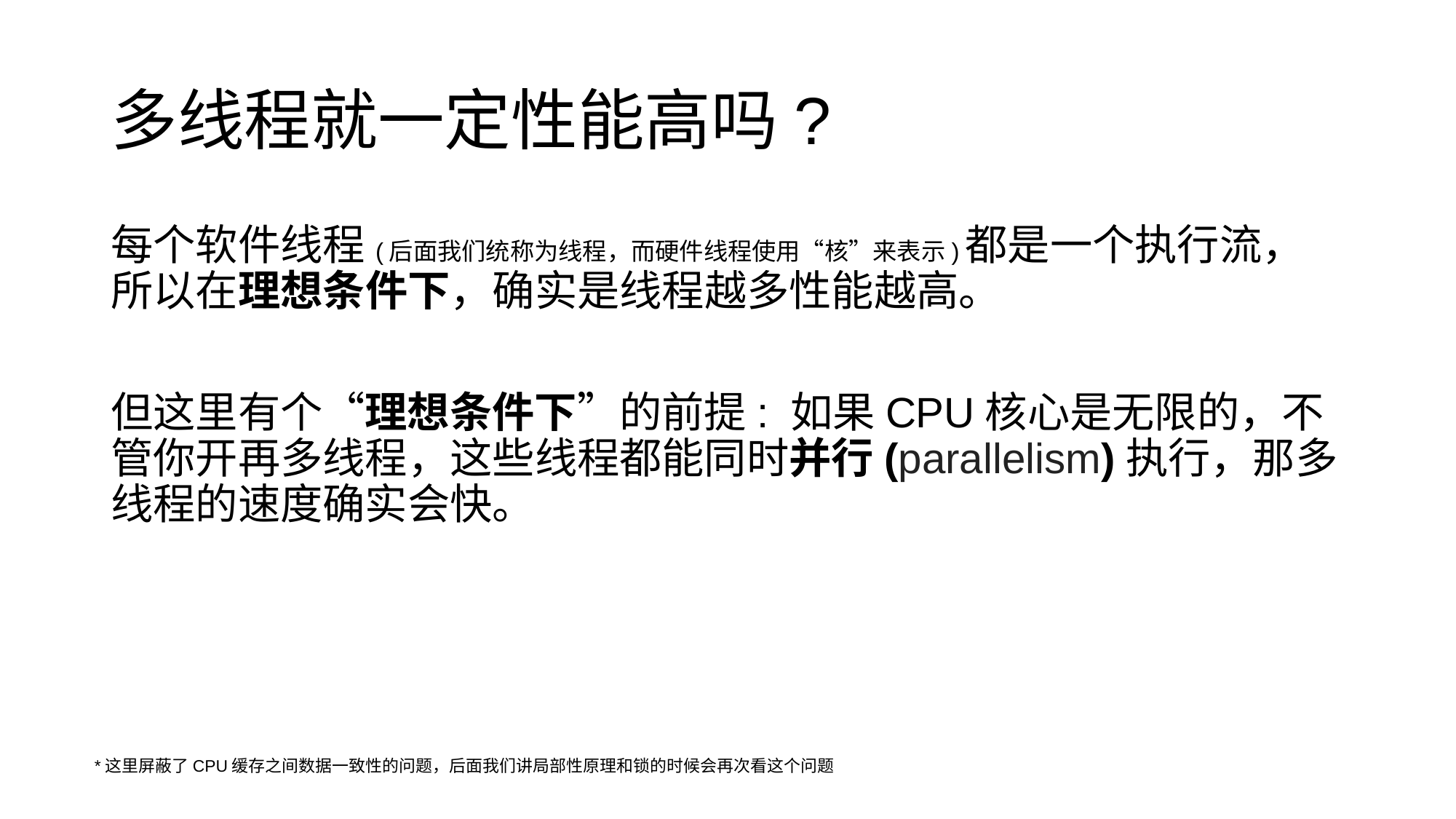

# 多线程就一定性能高吗?
每个软件线程(后面我们统称为线程，而硬件线程使用“核”来表示)都是一个执行流，所以在理想条件下，确实是线程越多性能越高。

但这里有个“理想条件下”的前提: 如果CPU核心是无限的，不管你开再多线程，这些线程都能同时并行(parallelism)执行，那多线程的速度确实会快。

*这里屏蔽了CPU缓存之间数据一致性的问题，后面我们讲局部性原理和锁的时候会再次看这个问题